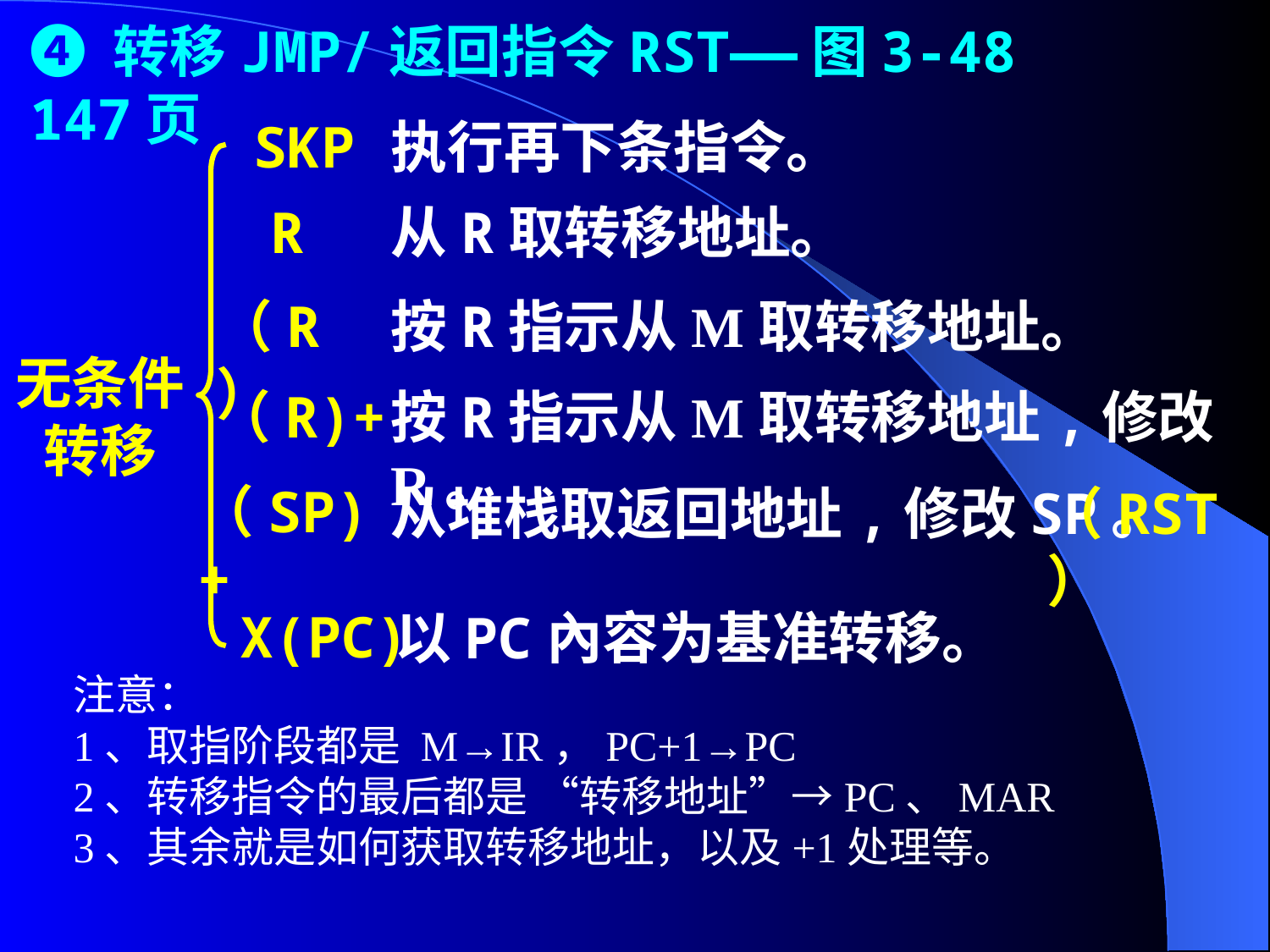

❹ 转移JMP/返回指令RST——图3-48 147页
SKP
执行再下条指令。

R
从R取转移地址。
（R）
按R指示从M取转移地址。
无条件转移
（R)+
按R指示从M取转移地址,修改R。
（SP)+
从堆栈取返回地址,修改SP。
（RST）
X(PC)
以PC內容为基准转移。
注意：
1、取指阶段都是 M→IR，PC+1→PC
2、转移指令的最后都是 “转移地址”→PC、MAR
3、其余就是如何获取转移地址，以及+1处理等。